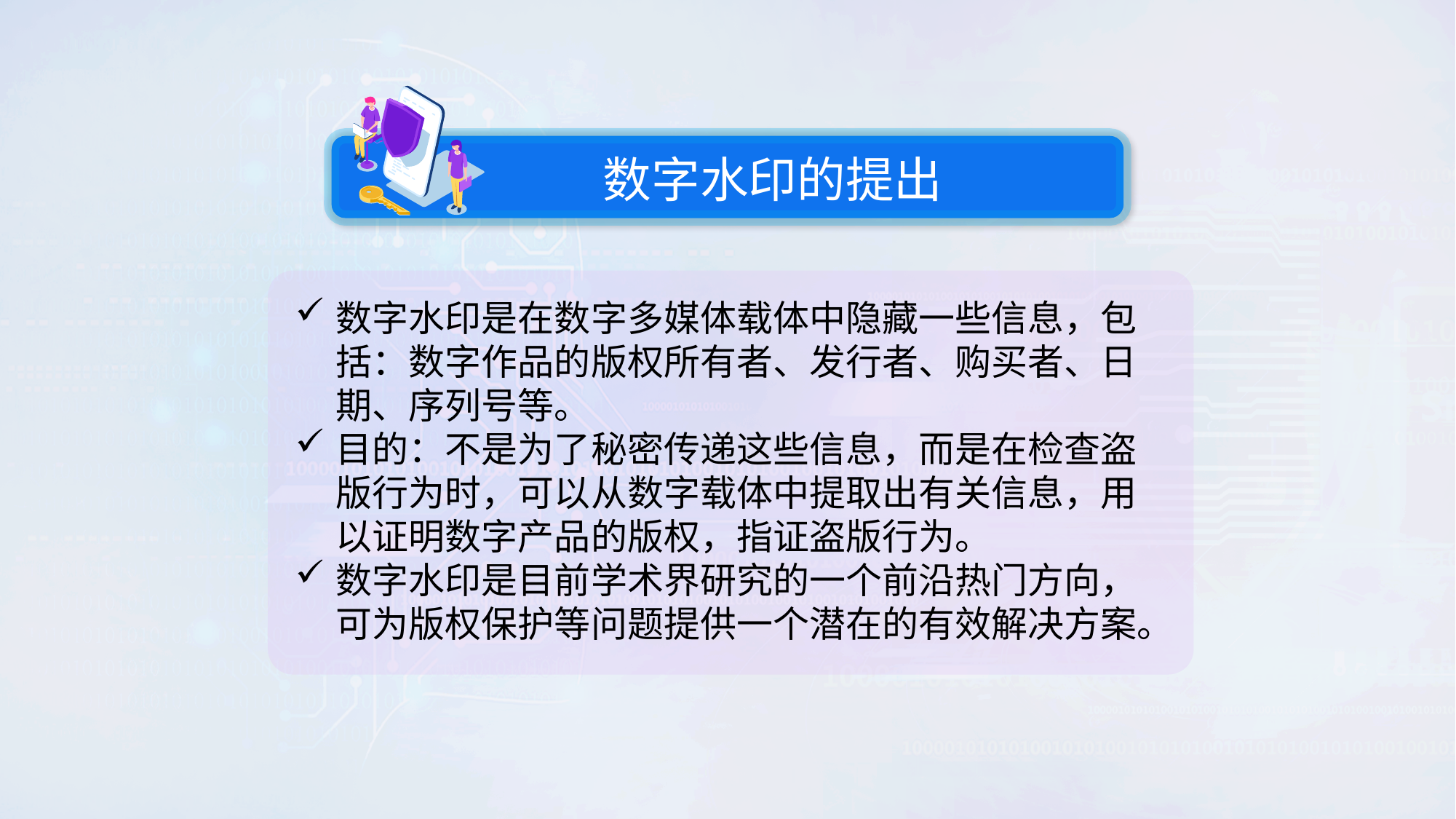

数字水印的提出

数字水印是在数字多媒体载体中隐藏一些信息，包括：数字作品的版权所有者、发行者、购买者、日期、序列号等。
目的：不是为了秘密传递这些信息，而是在检查盗版行为时，可以从数字载体中提取出有关信息，用以证明数字产品的版权，指证盗版行为。
数字水印是目前学术界研究的一个前沿热门方向，可为版权保护等问题提供一个潜在的有效解决方案。